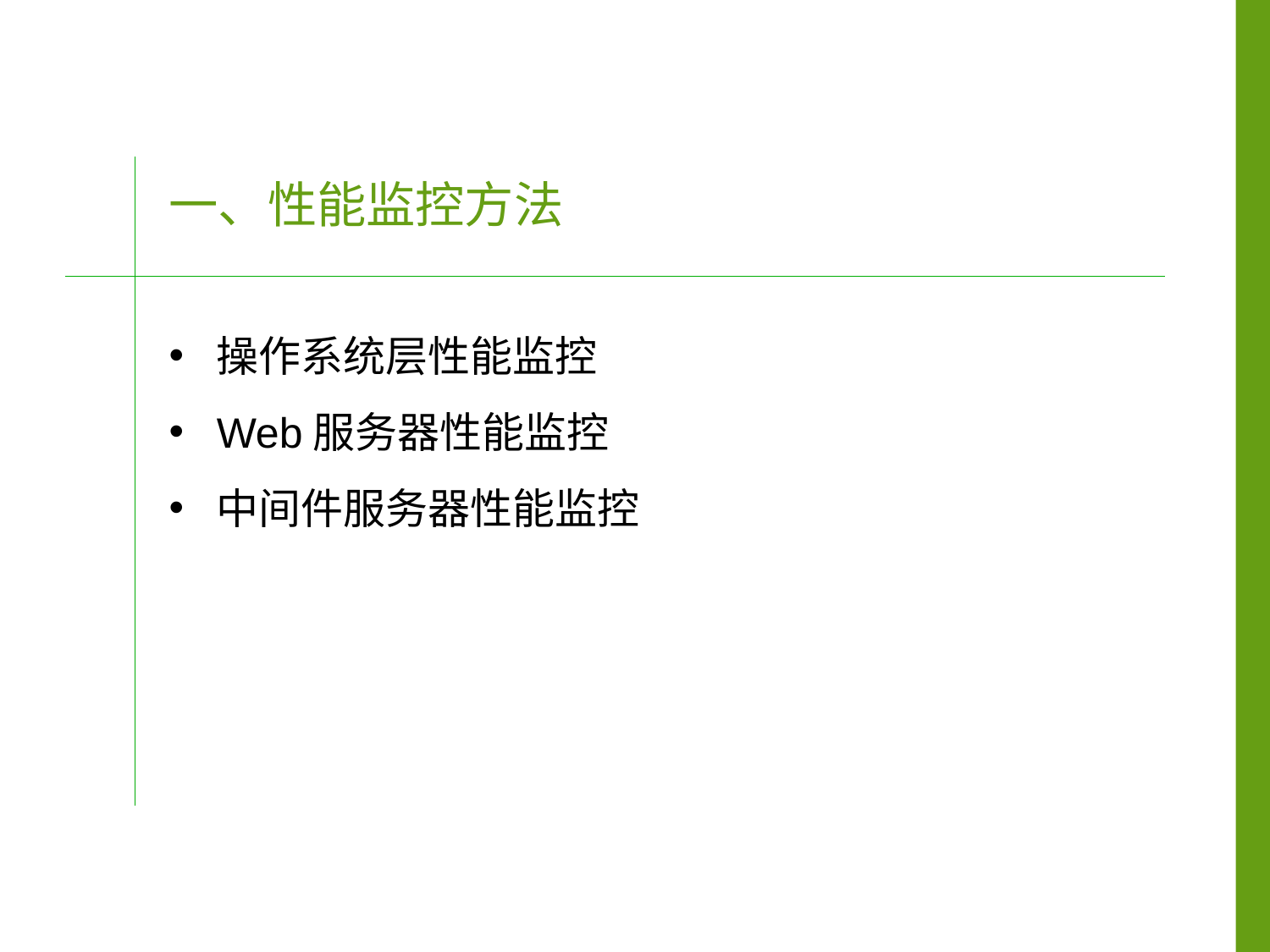

# 一、性能监控方法
操作系统层性能监控
Web服务器性能监控
中间件服务器性能监控